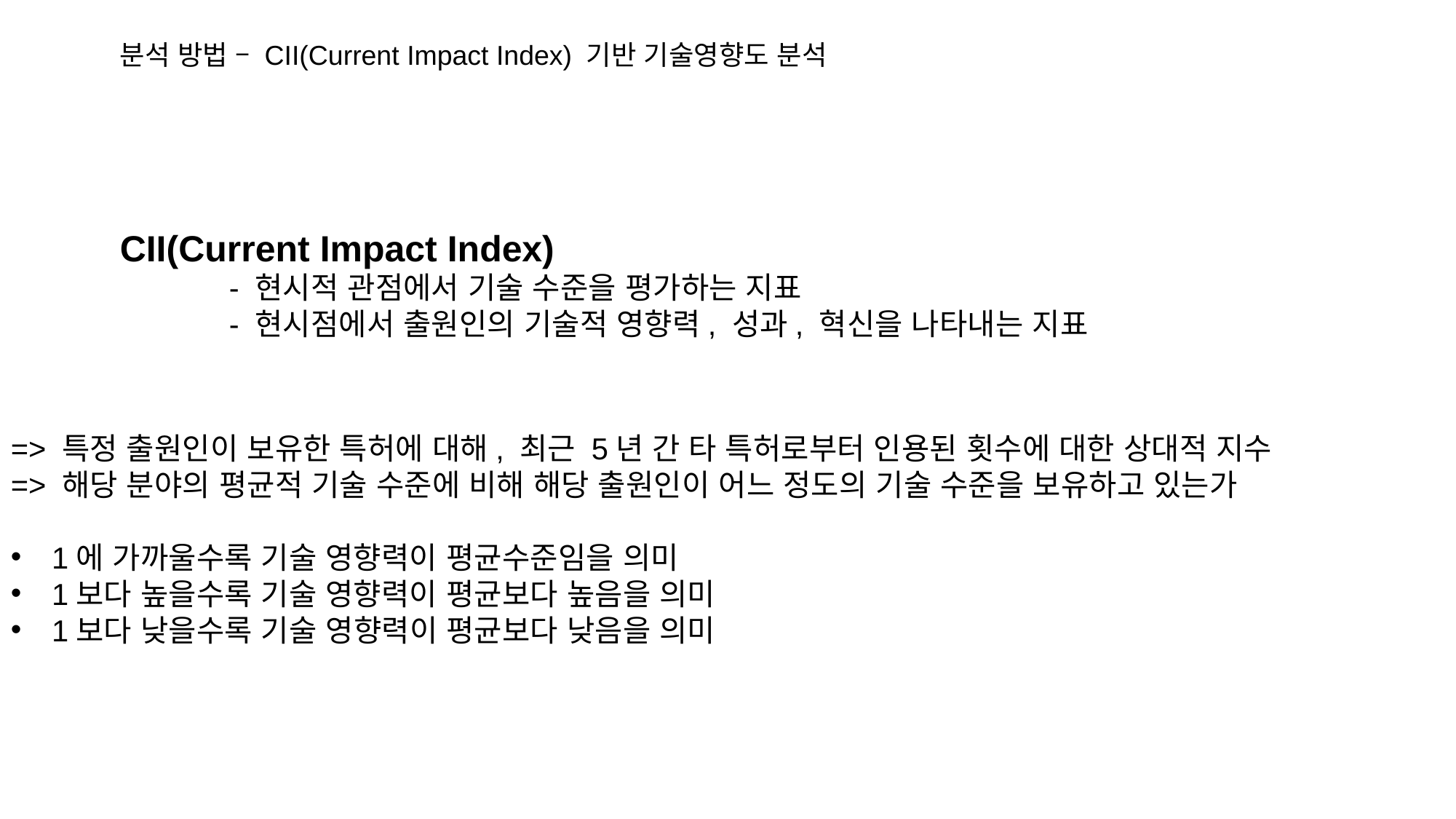

분석 방법 – CII(Current Impact Index) 기반 기술영향도 분석

	CII(Current Impact Index)
		- 현시적 관점에서 기술 수준을 평가하는 지표
		- 현시점에서 출원인의 기술적 영향력, 성과, 혁신을 나타내는 지표

=> 특정 출원인이 보유한 특허에 대해, 최근 5년 간 타 특허로부터 인용된 횟수에 대한 상대적 지수
=> 해당 분야의 평균적 기술 수준에 비해 해당 출원인이 어느 정도의 기술 수준을 보유하고 있는가

1에 가까울수록 기술 영향력이 평균수준임을 의미
1보다 높을수록 기술 영향력이 평균보다 높음을 의미
1보다 낮을수록 기술 영향력이 평균보다 낮음을 의미